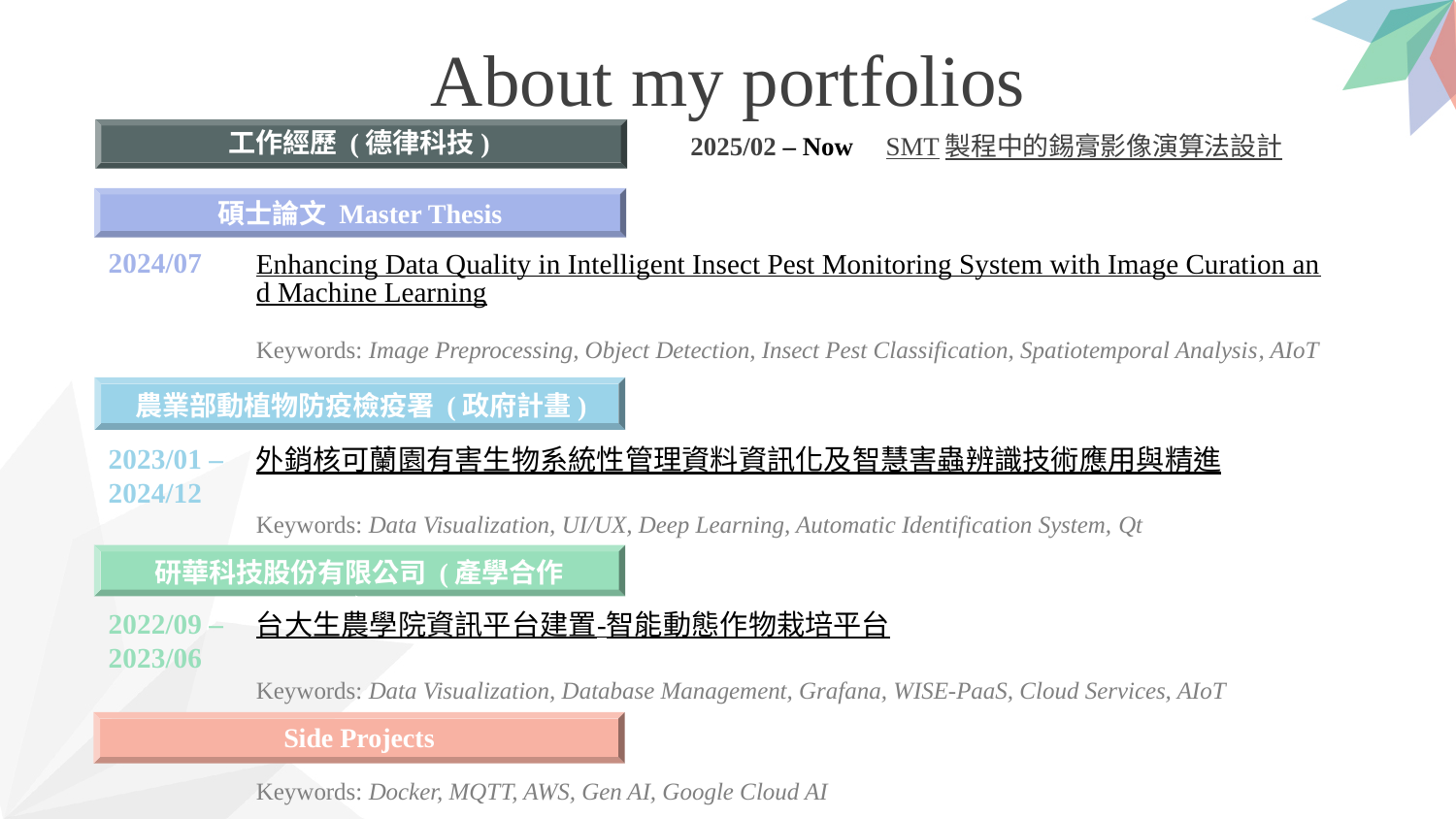

About my portfolios
工作經歷 (德律科技)

2025/02 – Now     SMT製程中的錫膏影像演算法設計

碩士論文 Master Thesis
2024/07
Enhancing Data Quality in Intelligent Insect Pest Monitoring System with Image Curation and Machine Learning

Keywords: Image Preprocessing, Object Detection, Insect Pest Classification, Spatiotemporal Analysis, AIoT

農業部動植物防疫檢疫署 (政府計畫)
2023/01 –
2024/12
外銷核可蘭園有害生物系統性管理資料資訊化及智慧害蟲辨識技術應用與精進

Keywords: Data Visualization, UI/UX, Deep Learning, Automatic Identification System, Qt

研華科技股份有限公司 (產學合作 )
2022/09 –
2023/06
台大生農學院資訊平台建置-智能動態作物栽培平台

Keywords: Data Visualization, Database Management, Grafana, WISE-PaaS, Cloud Services, AIoT

Side Projects
Keywords: Docker, MQTT, AWS, Gen AI, Google Cloud AI